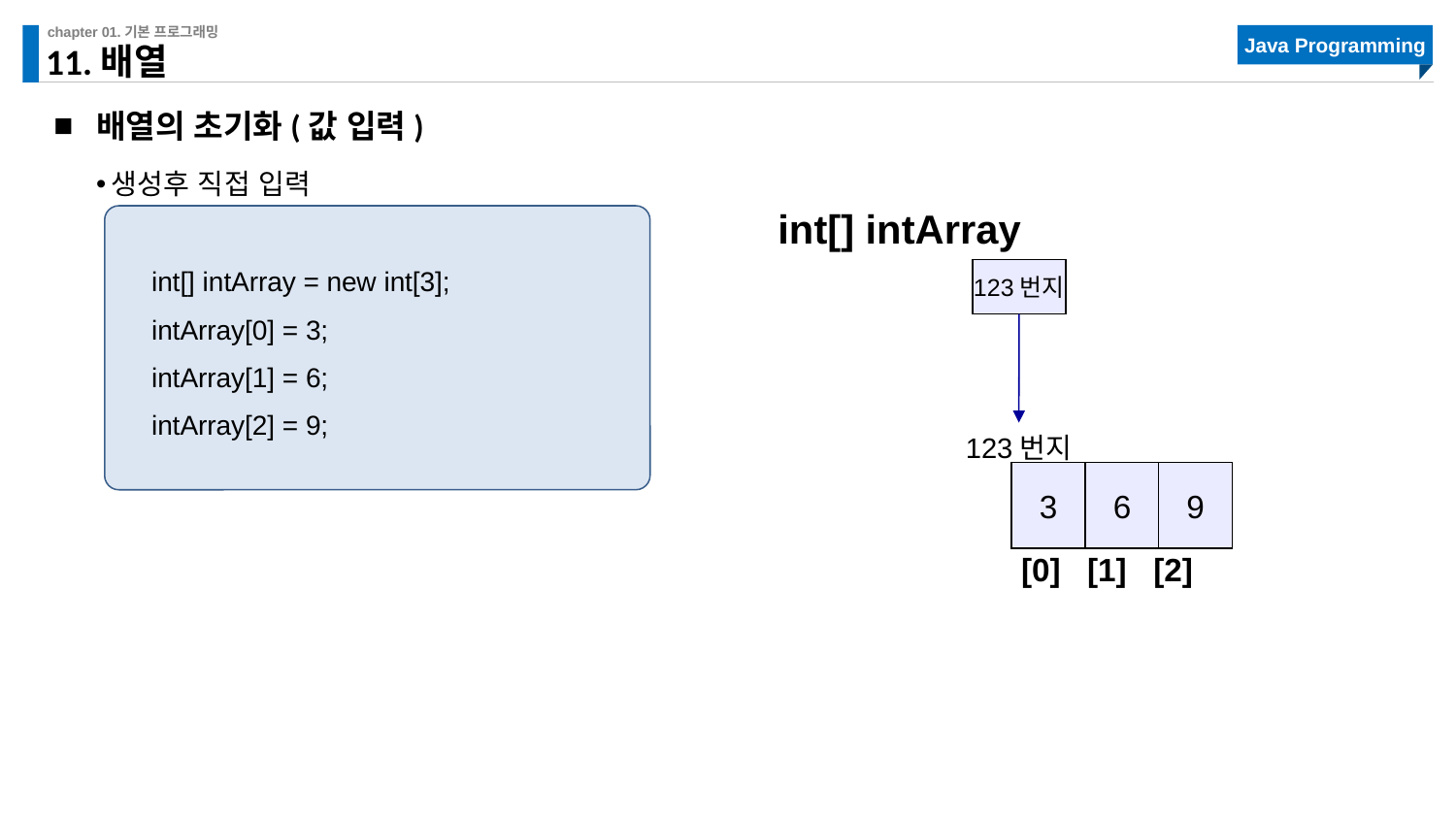

# 11.배열
배열의 초기화(값 입력)
생성후 직접 입력
int[] intArray
123번지
int[] intArray = new int[3];
intArray[0] = 3;
intArray[1] = 6;
intArray[2] = 9;
123번지
6
9
3
 [0]   [1]   [2]